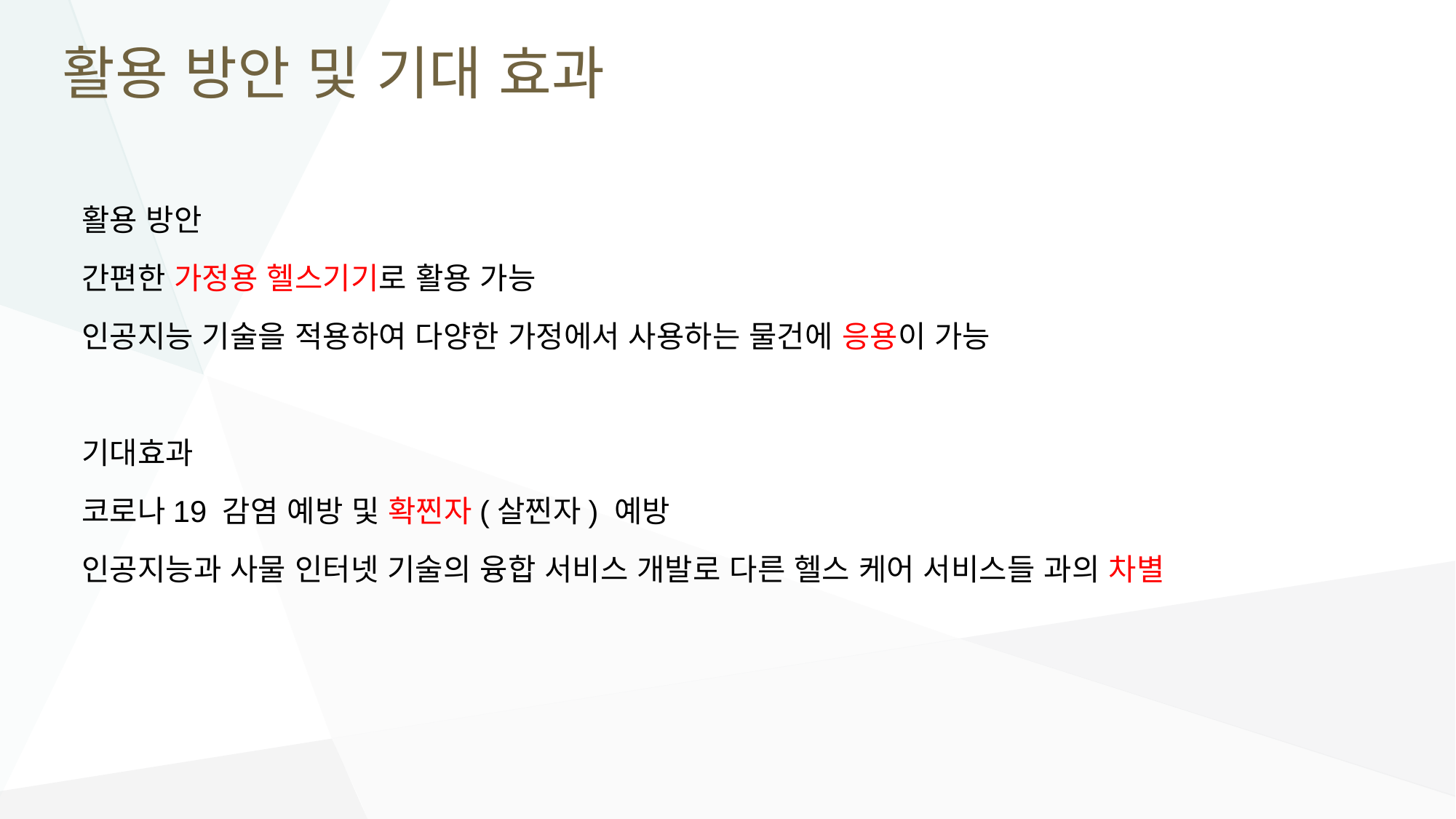

# 활용 방안 및 기대 효과
활용 방안
간편한 가정용 헬스기기로 활용 가능
인공지능 기술을 적용하여 다양한 가정에서 사용하는 물건에 응용이 가능

기대효과
코로나19 감염 예방 및 확찐자(살찐자) 예방
인공지능과 사물 인터넷 기술의 융합 서비스 개발로 다른 헬스 케어 서비스들 과의 차별